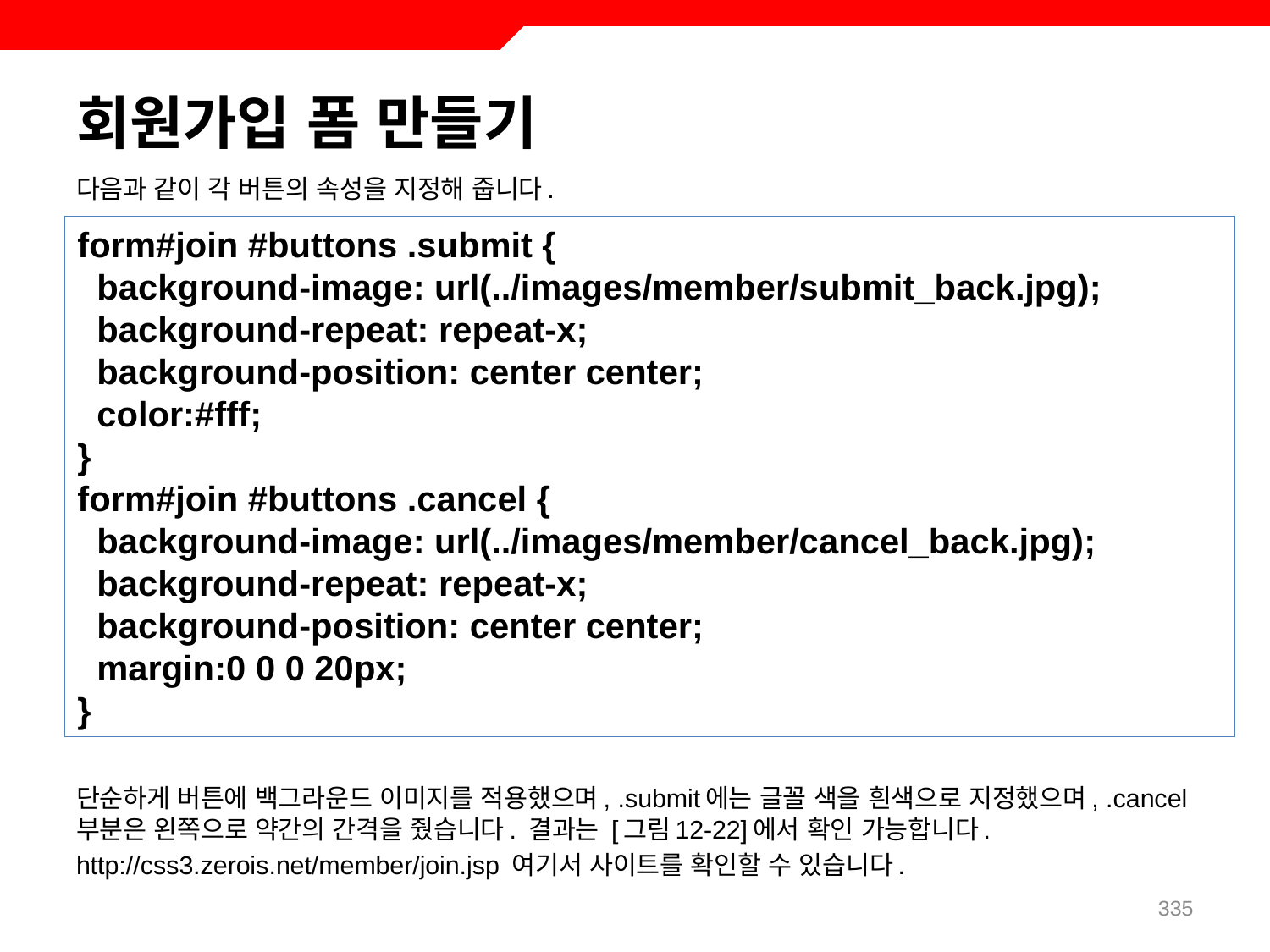

# 회원가입 폼 만들기
다음과 같이 각 버튼의 속성을 지정해 줍니다.

단순하게 버튼에 백그라운드 이미지를 적용했으며, .submit에는 글꼴 색을 흰색으로 지정했으며, .cancel 부분은 왼쪽으로 약간의 간격을 줬습니다. 결과는 [그림12-22]에서 확인 가능합니다.
http://css3.zerois.net/member/join.jsp 여기서 사이트를 확인할 수 있습니다.
form#join #buttons .submit {
  background-image: url(../images/member/submit_back.jpg);
  background-repeat: repeat-x;
  background-position: center center;
  color:#fff;
}
form#join #buttons .cancel {
  background-image: url(../images/member/cancel_back.jpg);
  background-repeat: repeat-x;
  background-position: center center;
  margin:0 0 0 20px;
}
335